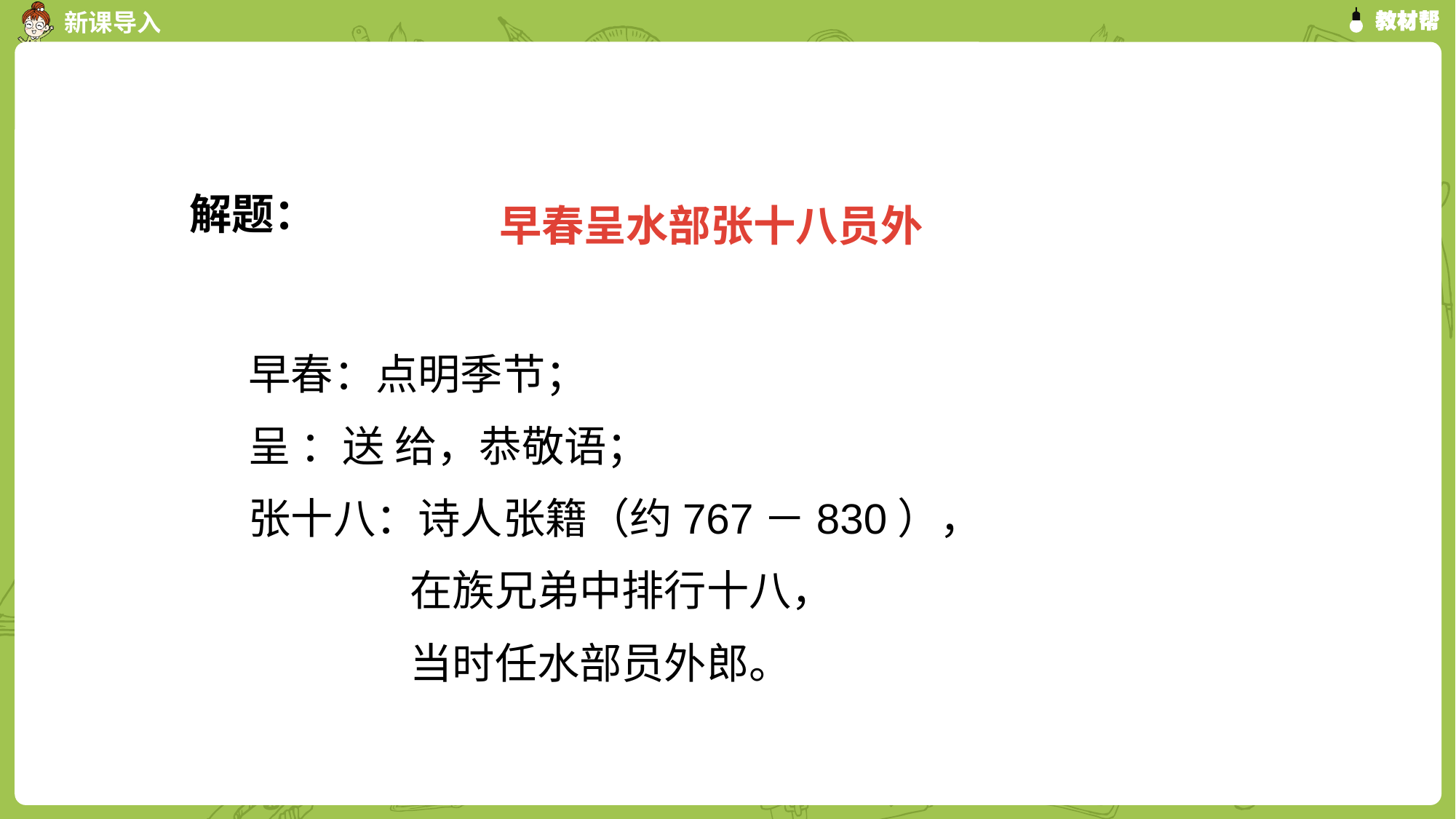

解题：
早春呈水部张十八员外
早春：点明季节；
呈 ：送 给，恭敬语；
张十八：诗人张籍（约767－830），
                在族兄弟中排行十八，
                当时任水部员外郎。